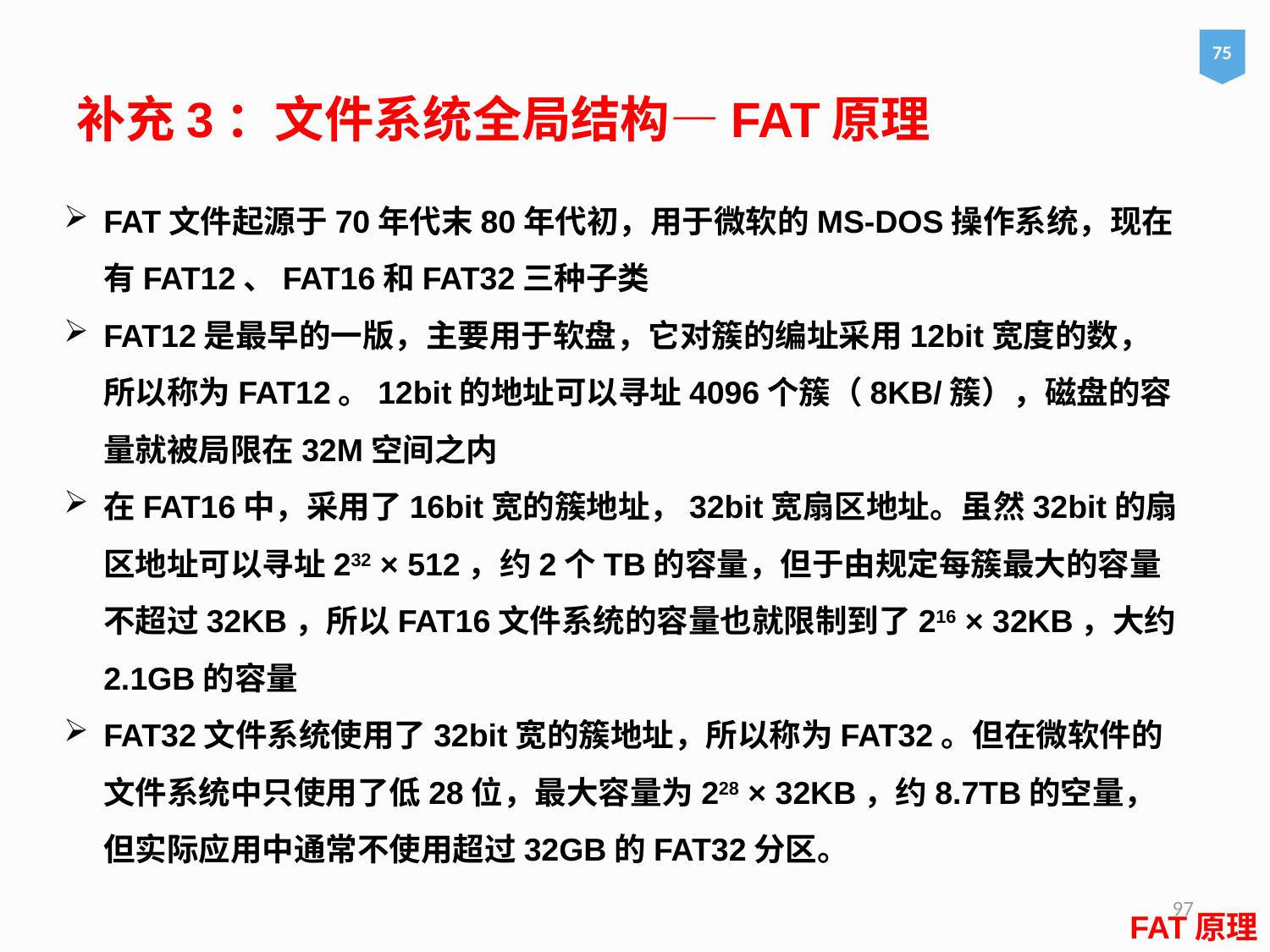

75
补充3：文件系统全局结构—FAT原理
FAT文件起源于70年代末80年代初，用于微软的MS-DOS操作系统，现在有FAT12、FAT16和FAT32三种子类
FAT12是最早的一版，主要用于软盘，它对簇的编址采用12bit宽度的数，所以称为FAT12。12bit的地址可以寻址4096个簇（8KB/簇），磁盘的容量就被局限在32M空间之内
在FAT16中，采用了16bit宽的簇地址，32bit宽扇区地址。虽然32bit的扇区地址可以寻址232 × 512，约2个TB的容量，但于由规定每簇最大的容量不超过32KB，所以FAT16文件系统的容量也就限制到了216 × 32KB，大约2.1GB的容量
FAT32文件系统使用了32bit宽的簇地址，所以称为FAT32。但在微软件的文件系统中只使用了低28位，最大容量为228 × 32KB，约8.7TB的空量，但实际应用中通常不使用超过32GB的FAT32分区。

97
FAT原理